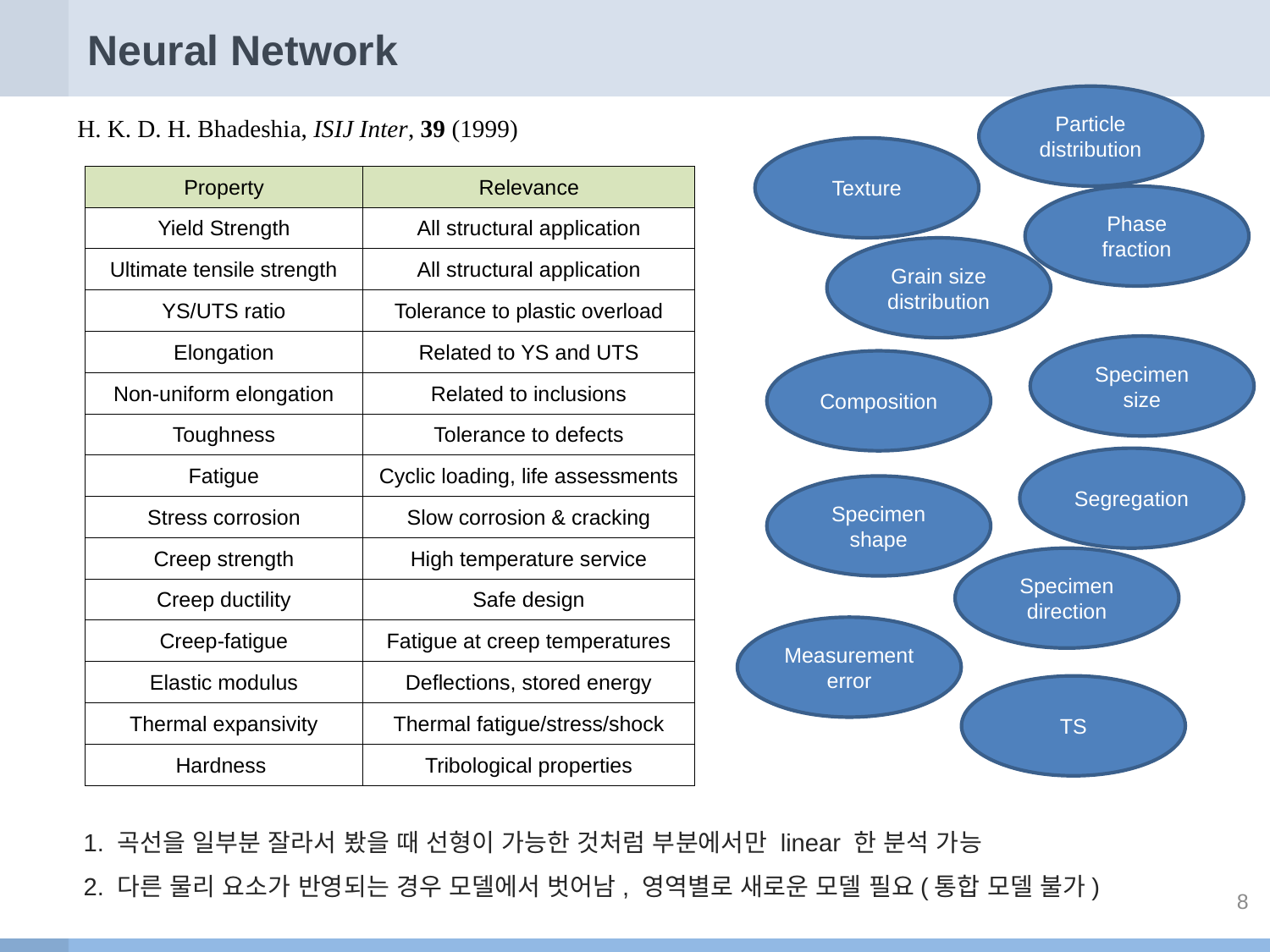

# Neural Network
Particle distribution
H. K. D. H. Bhadeshia, ISIJ Inter, 39 (1999)
Texture
| Property | Relevance |
| --- | --- |
| Yield Strength | All structural application |
| Ultimate tensile strength | All structural application |
| YS/UTS ratio | Tolerance to plastic overload |
| Elongation | Related to YS and UTS |
| Non-uniform elongation | Related to inclusions |
| Toughness | Tolerance to defects |
| Fatigue | Cyclic loading, life assessments |
| Stress corrosion | Slow corrosion & cracking |
| Creep strength | High temperature service |
| Creep ductility | Safe design |
| Creep-fatigue | Fatigue at creep temperatures |
| Elastic modulus | Deflections, stored energy |
| Thermal expansivity | Thermal fatigue/stress/shock |
| Hardness | Tribological properties |
Phase fraction
Grain size distribution
Specimen size
Composition
Segregation
Specimen shape
Specimen direction
Measurement
error
TS
1. 곡선을 일부분 잘라서 봤을 때 선형이 가능한 것처럼 부분에서만 linear 한 분석 가능
2. 다른 물리 요소가 반영되는 경우 모델에서 벗어남, 영역별로 새로운 모델 필요(통합 모델 불가)
8